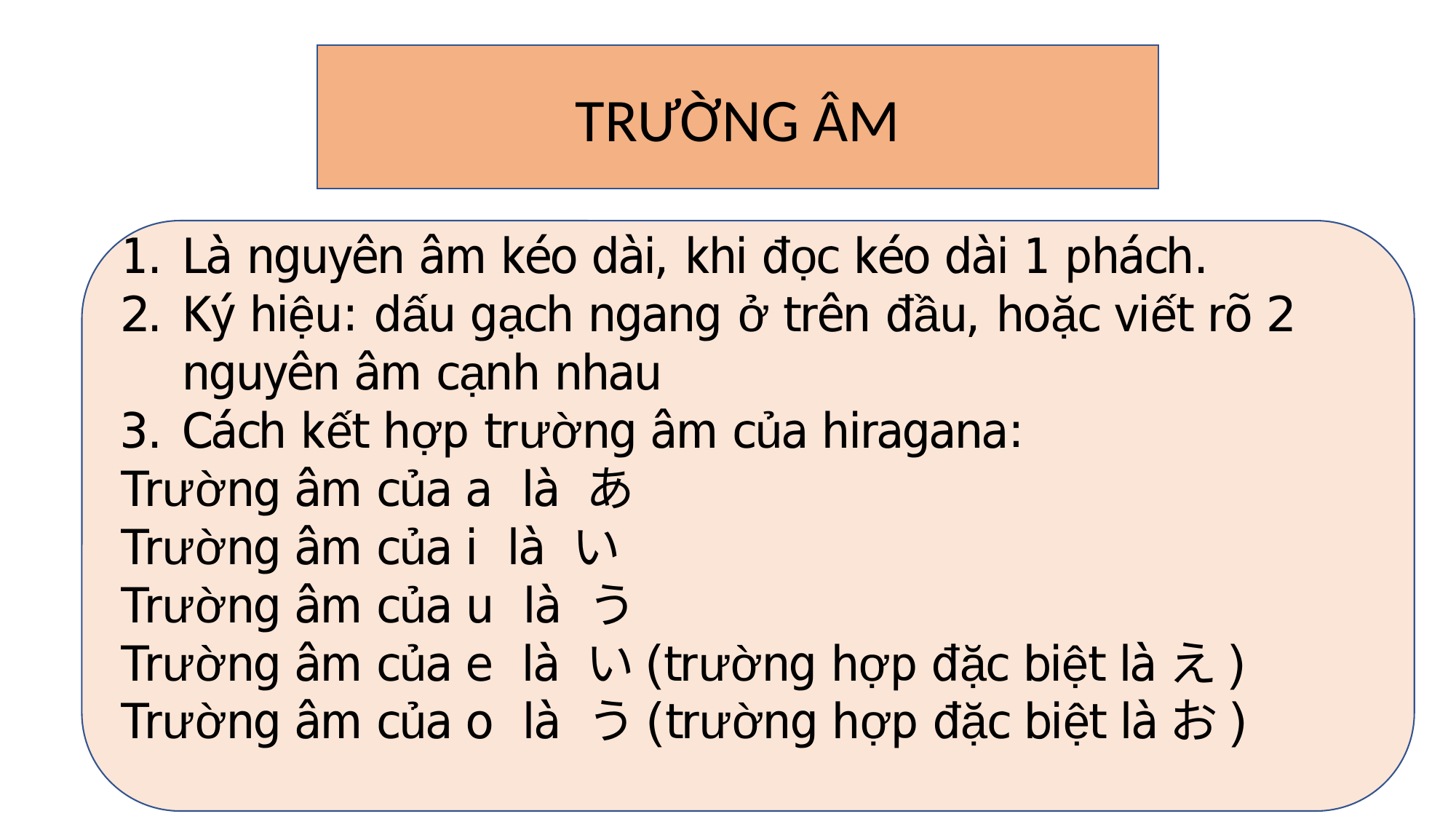

TRƯỜNG ÂM
Là nguyên âm kéo dài, khi đọc kéo dài 1 phách.
Ký hiệu: dấu gạch ngang ở trên đầu, hoặc viết rõ 2 nguyên âm cạnh nhau
Cách kết hợp trường âm của hiragana:
Trường âm của a  là あ
Trường âm của i  là い
Trường âm của u  là う
Trường âm của e  là い(trường hợp đặc biệt làえ)
Trường âm của o  là う(trường hợp đặc biệt làお)